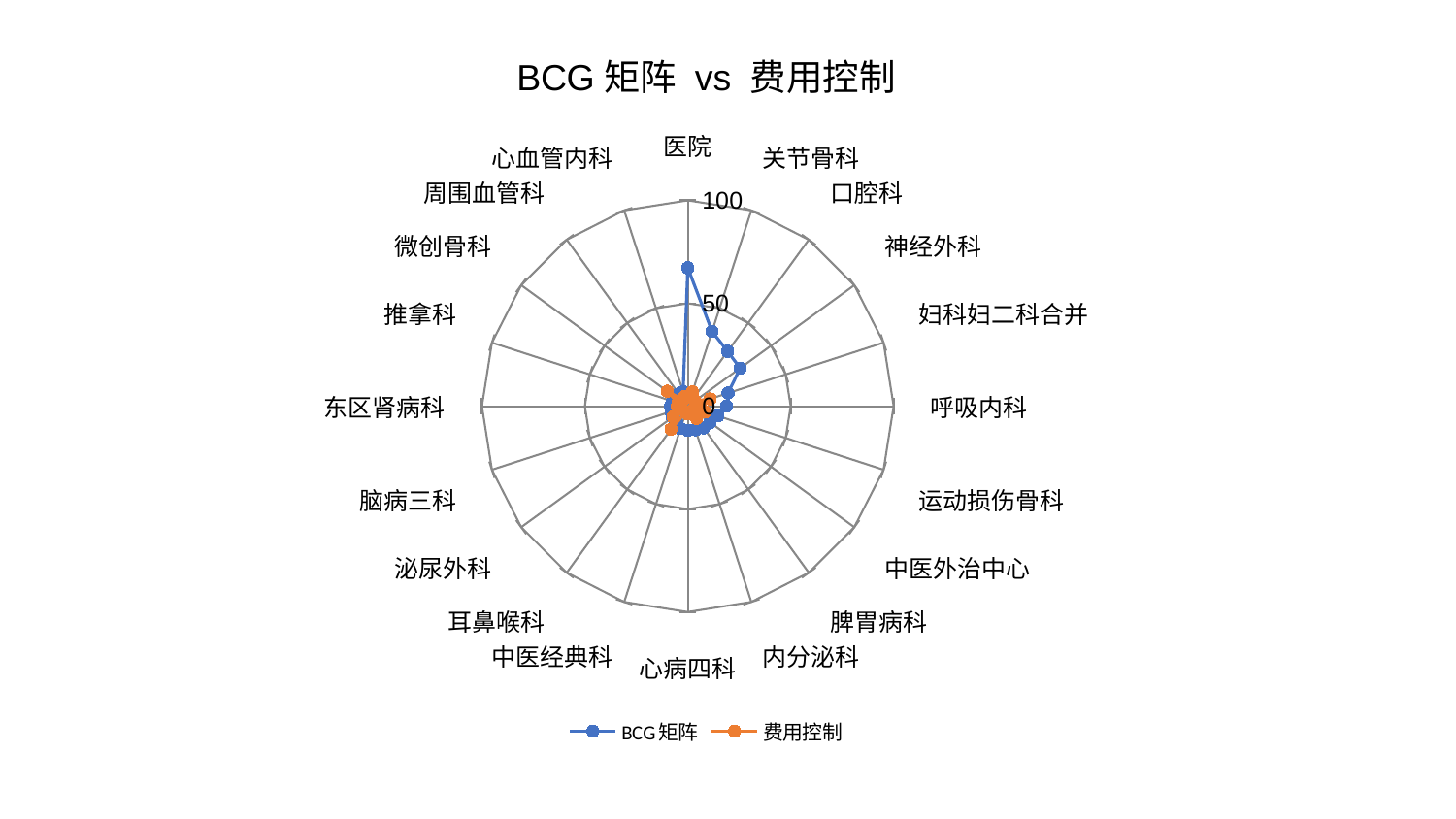

### Chart: BCG矩阵 vs 费用控制

| Category | BCG矩阵 | 费用控制 |
|---|---|---|
| 医院 | 67.2301164111341 | 4.4988969140648205 |
| 关节骨科 | 38.201381910240535 | 7.372120373295337 |
| 口腔科 | 32.962739681331904 | 4.455694856533453 |
| 神经外科 | 31.462606449783298 | 4.297960681852468 |
| 妇科妇二科合并 | 20.59549712620687 | 11.432780563848164 |
| 呼吸内科 | 18.76315254779763 | 5.833174329791312 |
| 运动损伤骨科 | 15.408085295421557 | 8.969092690333902 |
| 中医外治中心 | 13.485119937171937 | 3.1855361672045617 |
| 脾胃病科 | 13.072650875378374 | 7.293987950084332 |
| 内分泌科 | 12.044522831306297 | 3.054036772238092 |
| 心病四科 | 11.788009733163749 | 3.6704226002073543 |
| 中医经典科 | 11.47700917388848 | 2.9208925232823337 |
| 耳鼻喉科 | 9.350444093169967 | 13.86151901826371 |
| 泌尿外科 | 9.150655061840142 | 8.840043291617889 |
| 脑病三科 | 8.545106777059587 | 4.2815263450983325 |
| 东区肾病科 | 8.410644276792883 | 4.9857186615052225 |
| 推拿科 | 7.809833854776396 | 4.9795719892922286 |
| 微创骨科 | 7.6666043522934055 | 12.34195163569311 |
| 周围血管科 | 7.391603715907706 | 3.777101997807606 |
| 心血管内科 | 7.372463419823688 | 4.888664677081609 |
80